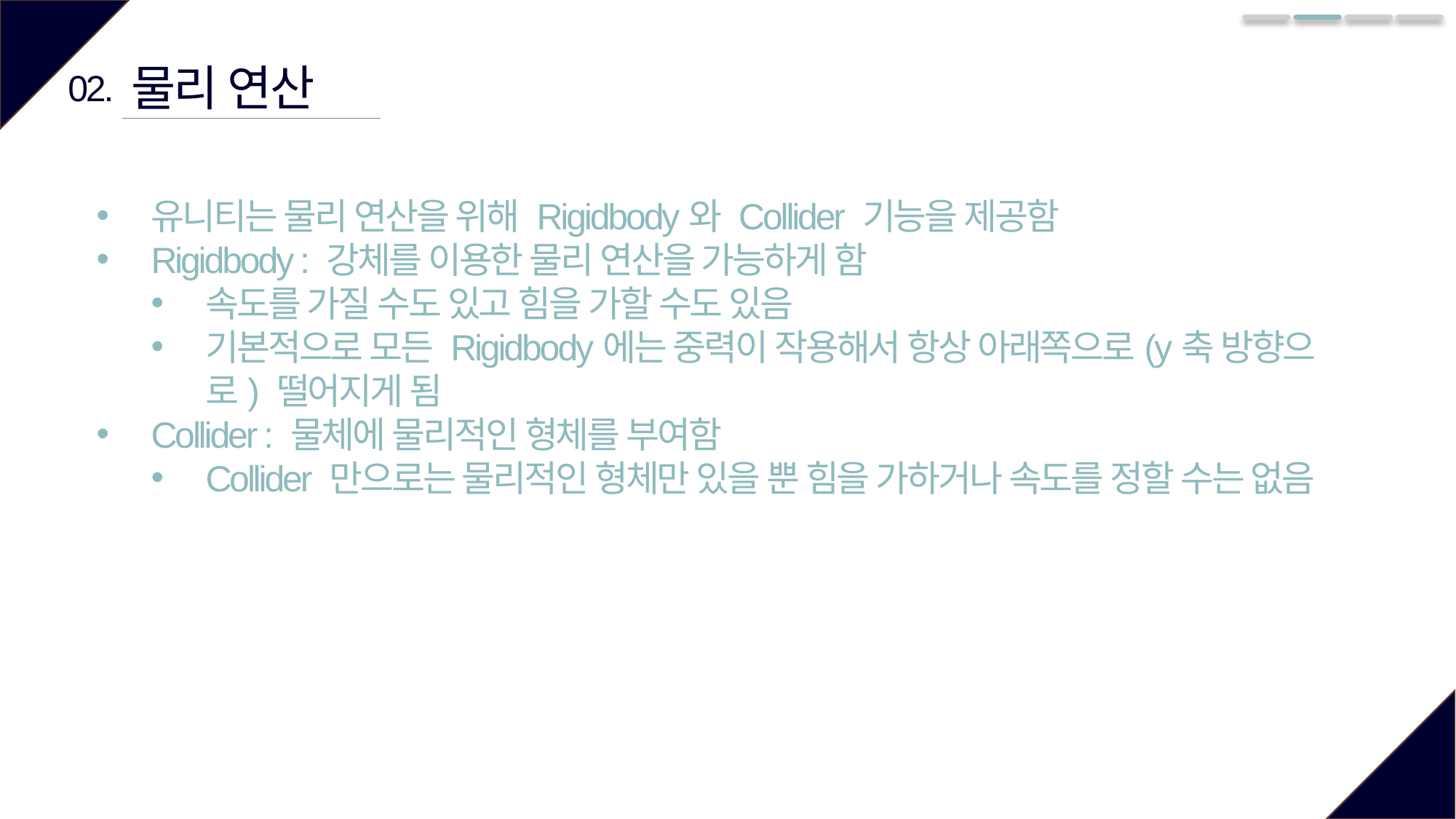

물리 연산
02.
유니티는 물리 연산을 위해 Rigidbody와 Collider 기능을 제공함
Rigidbody : 강체를 이용한 물리 연산을 가능하게 함
속도를 가질 수도 있고 힘을 가할 수도 있음
기본적으로 모든 Rigidbody에는 중력이 작용해서 항상 아래쪽으로(y축 방향으로) 떨어지게 됨
Collider : 물체에 물리적인 형체를 부여함
Collider 만으로는 물리적인 형체만 있을 뿐 힘을 가하거나 속도를 정할 수는 없음